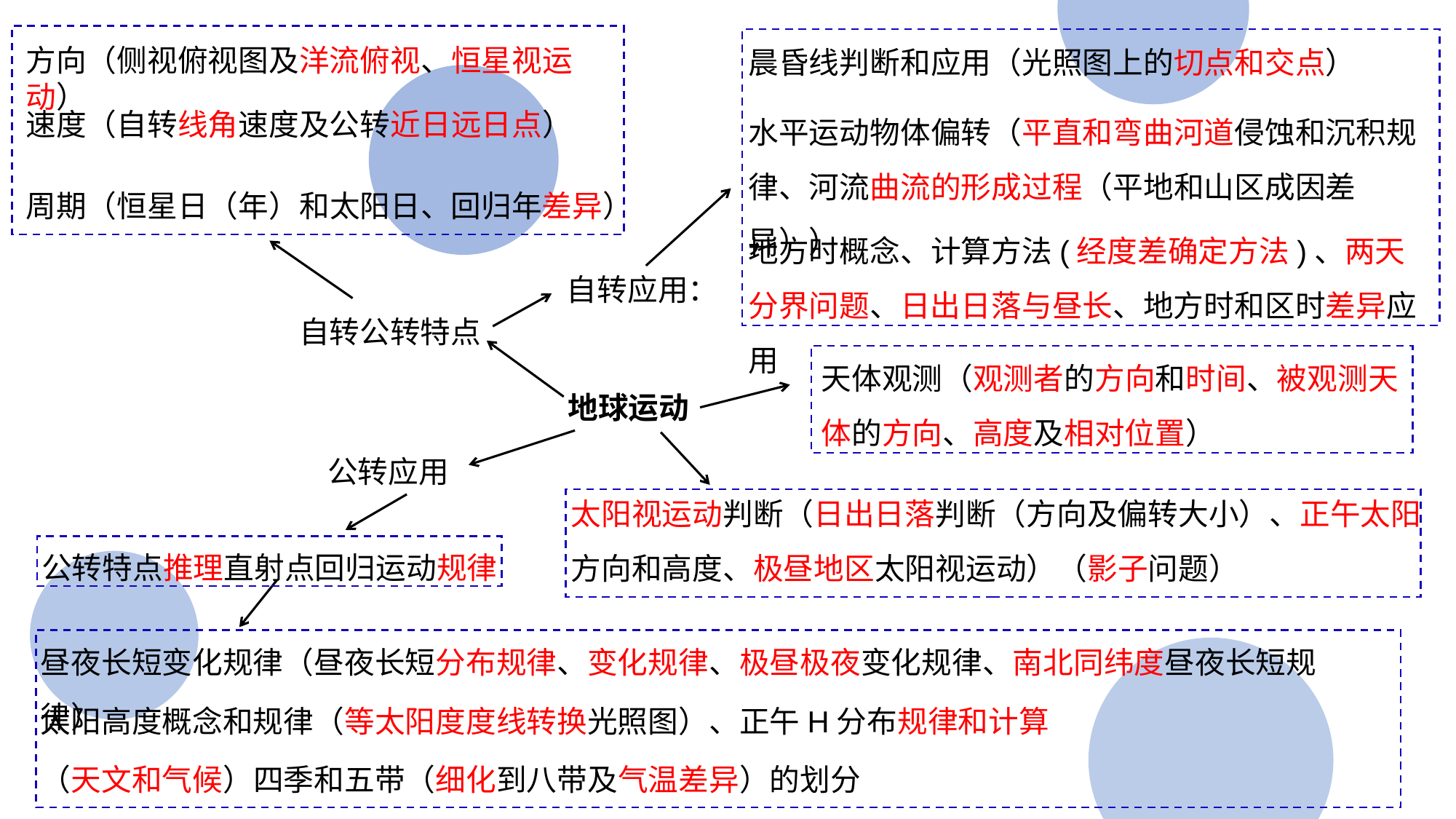

晨昏线判断和应用（光照图上的切点和交点）

方向（侧视俯视图及洋流俯视、恒星视运动）

水平运动物体偏转（平直和弯曲河道侵蚀和沉积规律、河流曲流的形成过程（平地和山区成因差异））
速度（自转线角速度及公转近日远日点）
周期（恒星日（年）和太阳日、回归年差异）
地方时概念、计算方法(经度差确定方法)、两天分界问题、日出日落与昼长、地方时和区时差异应用
自转应用：
自转公转特点
天体观测（观测者的方向和时间、被观测天体的方向、高度及相对位置）

地球运动
公转应用
太阳视运动判断（日出日落判断（方向及偏转大小）、正午太阳方向和高度、极昼地区太阳视运动）（影子问题）

公转特点推理直射点回归运动规律

昼夜长短变化规律（昼夜长短分布规律、变化规律、极昼极夜变化规律、南北同纬度昼夜长短规律）

太阳高度概念和规律（等太阳度度线转换光照图）、正午H分布规律和计算
（天文和气候）四季和五带（细化到八带及气温差异）的划分